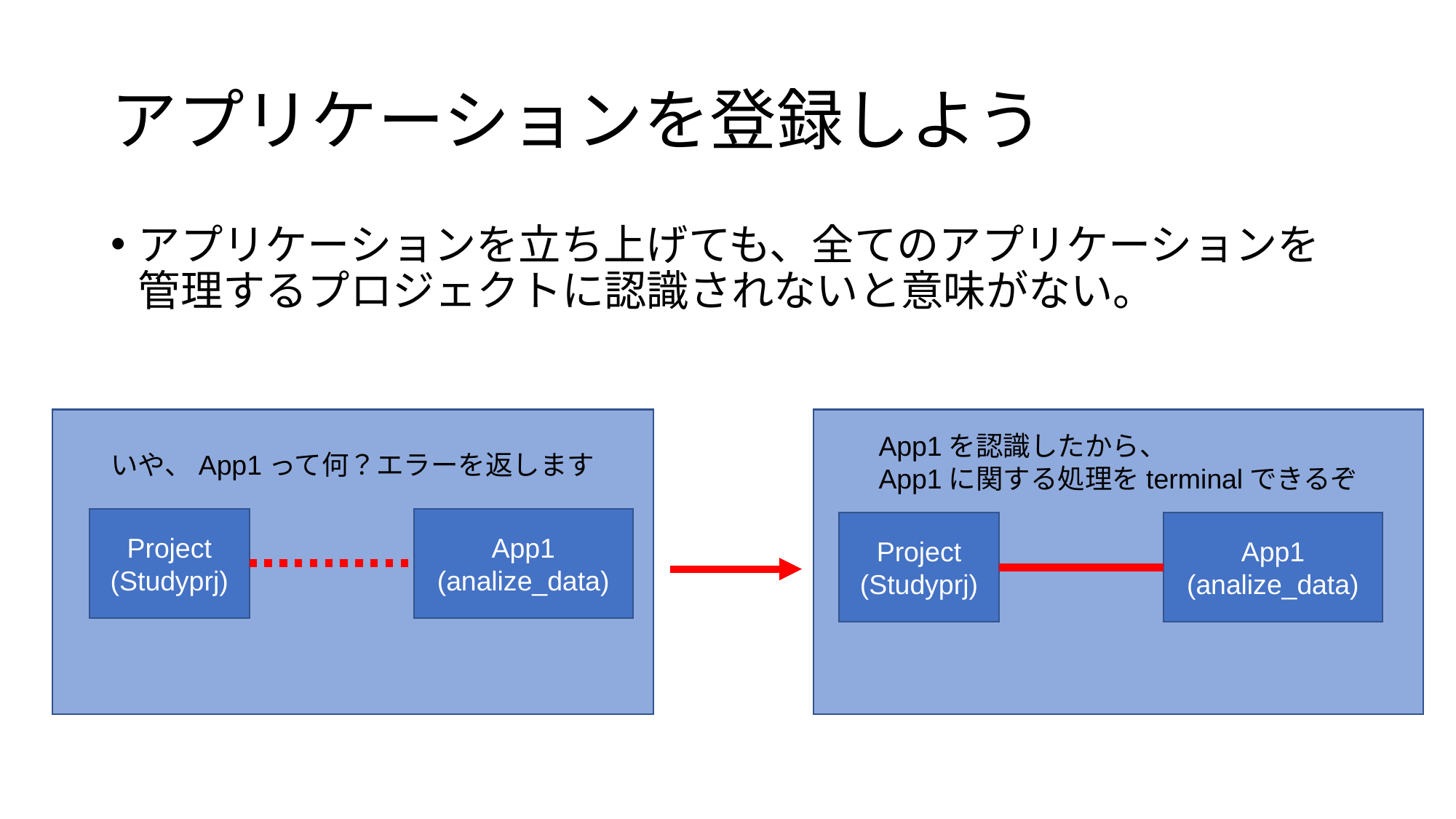

# アプリケーションを登録しよう
アプリケーションを立ち上げても、全てのアプリケーションを管理するプロジェクトに認識されないと意味がない。

App1を認識したから、
App1に関する処理をterminalできるぞ
いや、App1って何？エラーを返します
Project
(Studyprj)
App1
(analize_data)
Project
(Studyprj)
App1
(analize_data)